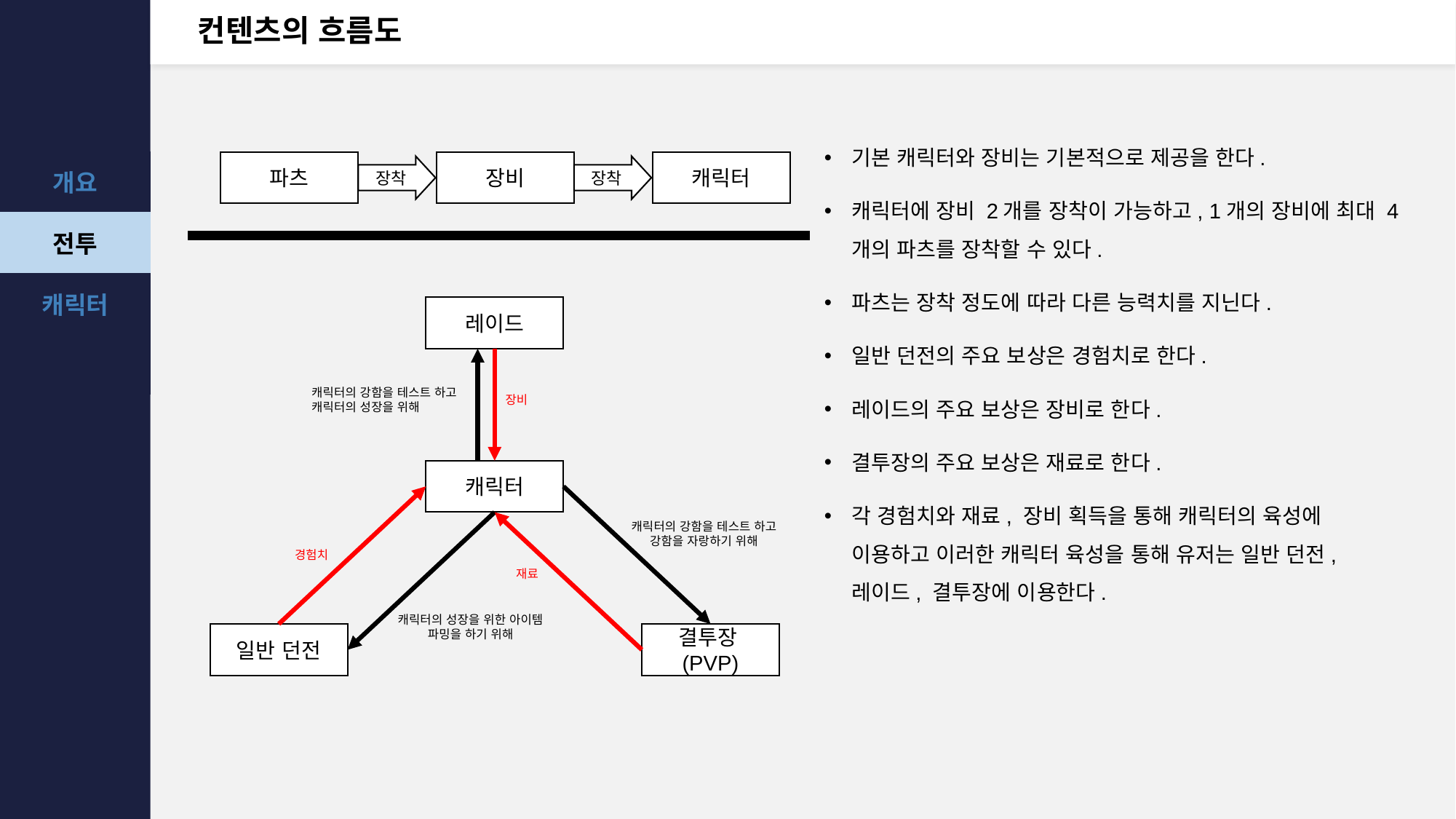

# 컨텐츠의 흐름도
기본 캐릭터와 장비는 기본적으로 제공을 한다.
캐릭터에 장비 2개를 장착이 가능하고, 1개의 장비에 최대 4개의 파츠를 장착할 수 있다.
파츠는 장착 정도에 따라 다른 능력치를 지닌다.
일반 던전의 주요 보상은 경험치로 한다.
레이드의 주요 보상은 장비로 한다.
결투장의 주요 보상은 재료로 한다.
각 경험치와 재료, 장비 획득을 통해 캐릭터의 육성에 이용하고 이러한 캐릭터 육성을 통해 유저는 일반 던전, 레이드, 결투장에 이용한다.
파츠
장비
캐릭터
장착
장착
레이드
캐릭터의 강함을 테스트 하고 캐릭터의 성장을 위해
장비
캐릭터
캐릭터의 강함을 테스트 하고 강함을 자랑하기 위해
경험치
재료
캐릭터의 성장을 위한 아이템 파밍을 하기 위해
일반 던전
결투장(PVP)